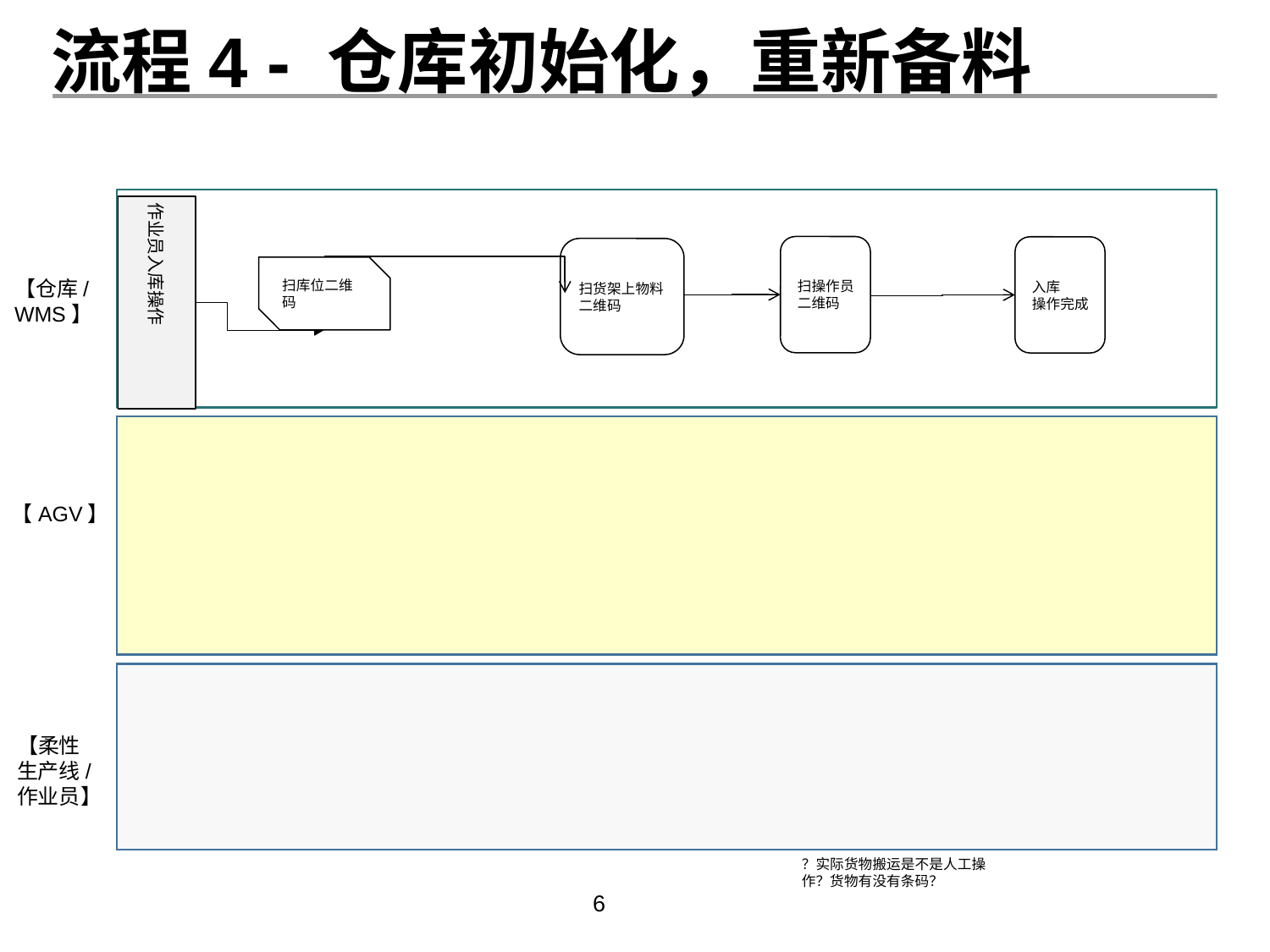

流程4 - 仓库初始化，重新备料
作业员入库操作
扫操作员
二维码
入库
操作完成
扫货架上物料
二维码
扫库位二维码
？实际货物搬运是不是人工操作？货物有没有条码？